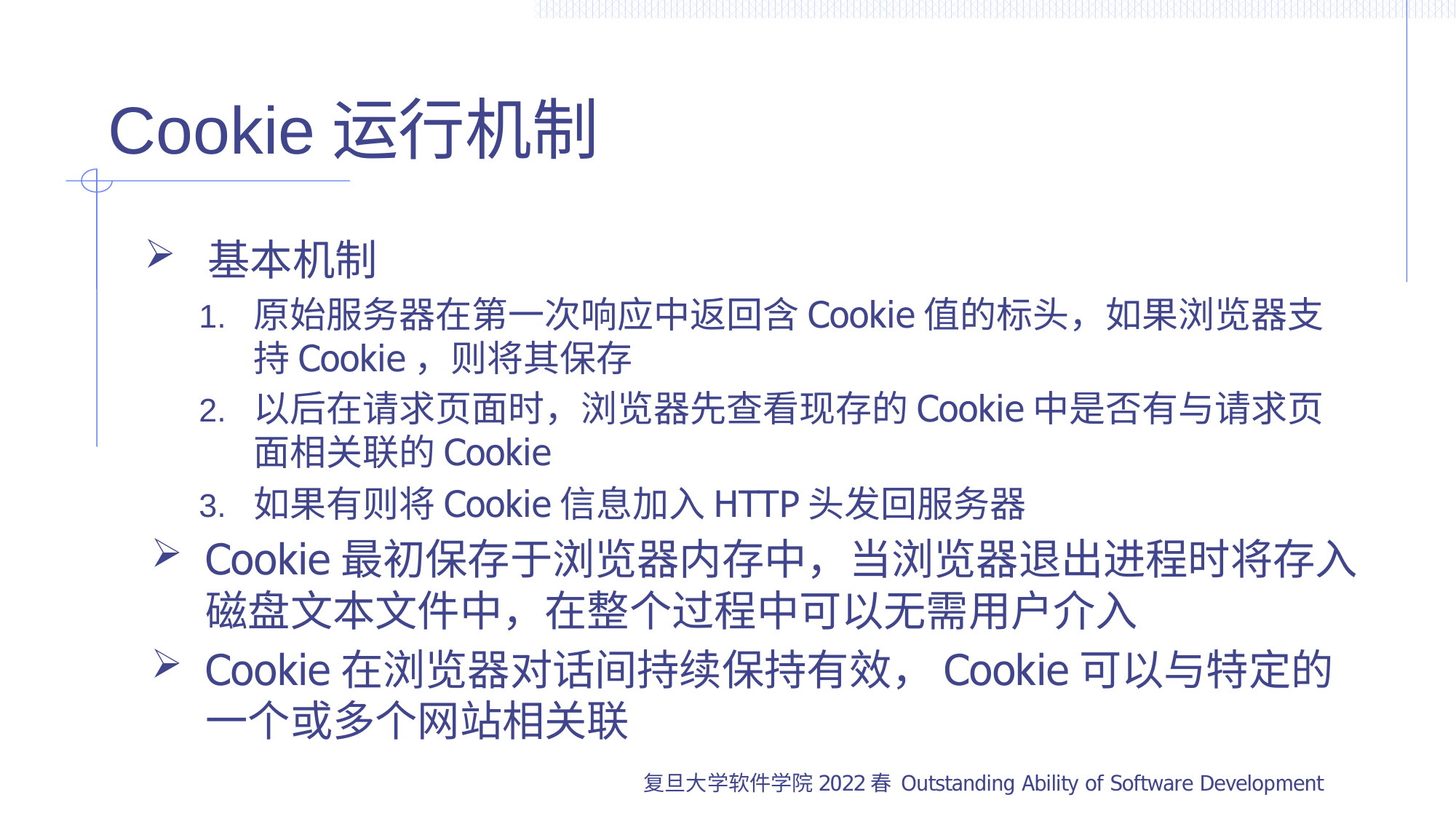

# Cookie运行机制
基本机制
原始服务器在第一次响应中返回含Cookie值的标头，如果浏览器支持Cookie，则将其保存
以后在请求页面时，浏览器先查看现存的Cookie中是否有与请求页面相关联的Cookie
如果有则将Cookie信息加入HTTP头发回服务器
Cookie最初保存于浏览器内存中，当浏览器退出进程时将存入磁盘文本文件中，在整个过程中可以无需用户介入
Cookie在浏览器对话间持续保持有效，Cookie可以与特定的一个或多个网站相关联